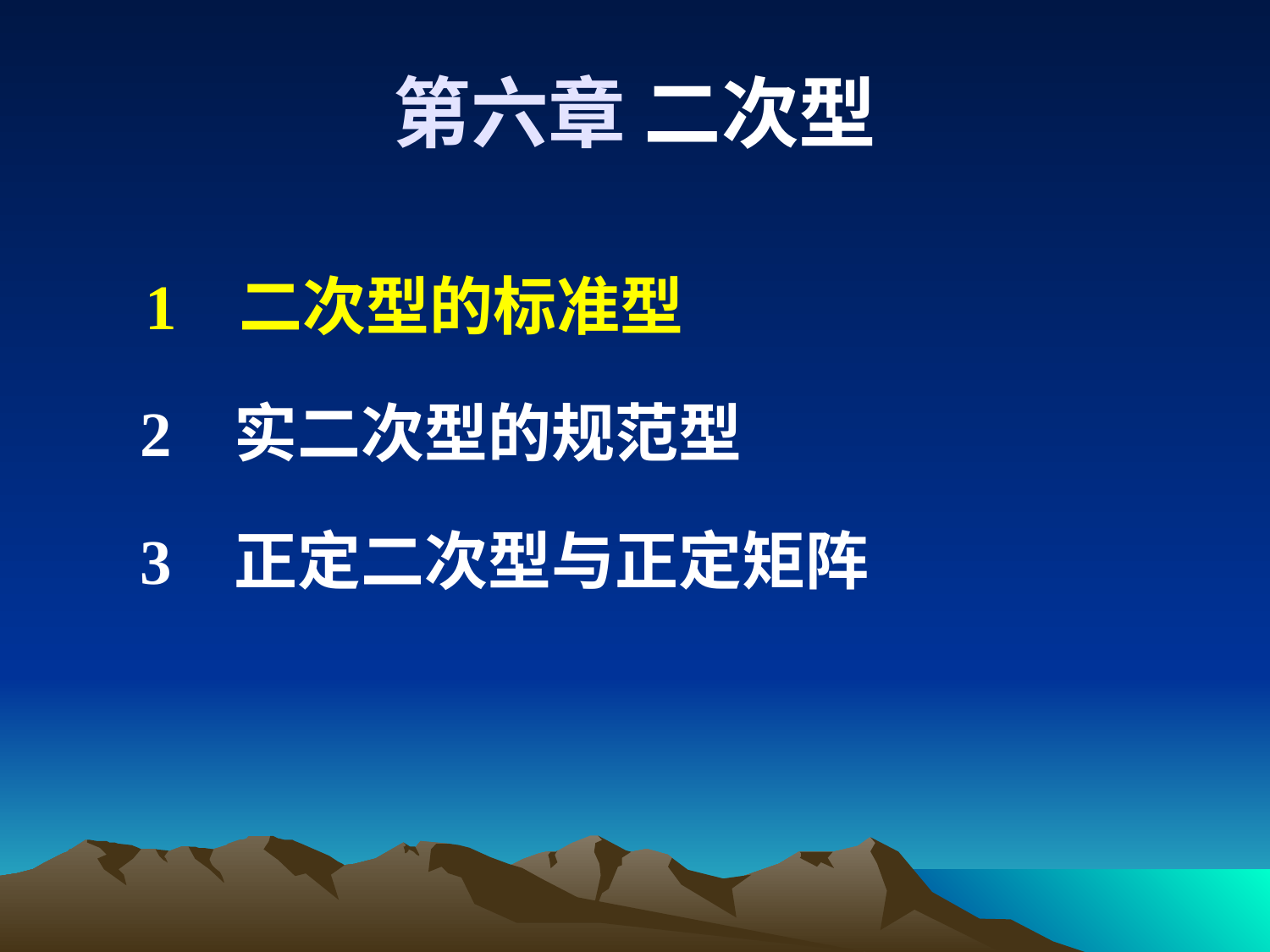

# 第六章 二次型
     1   二次型的标准型
    2   实二次型的规范型
    3   正定二次型与正定矩阵